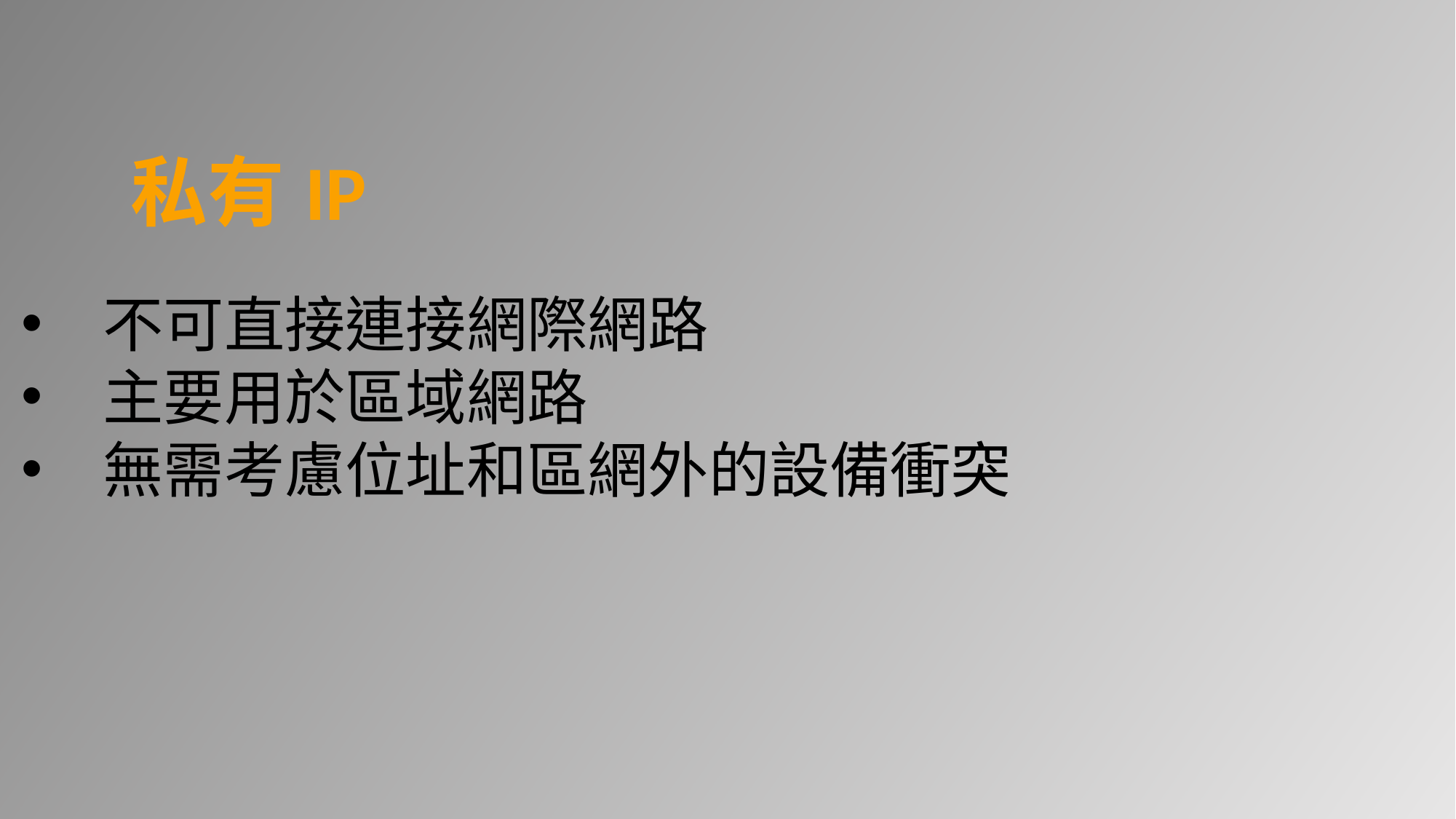

# 私有IP
不可直接連接網際網路
主要用於區域網路
無需考慮位址和區網外的設備衝突